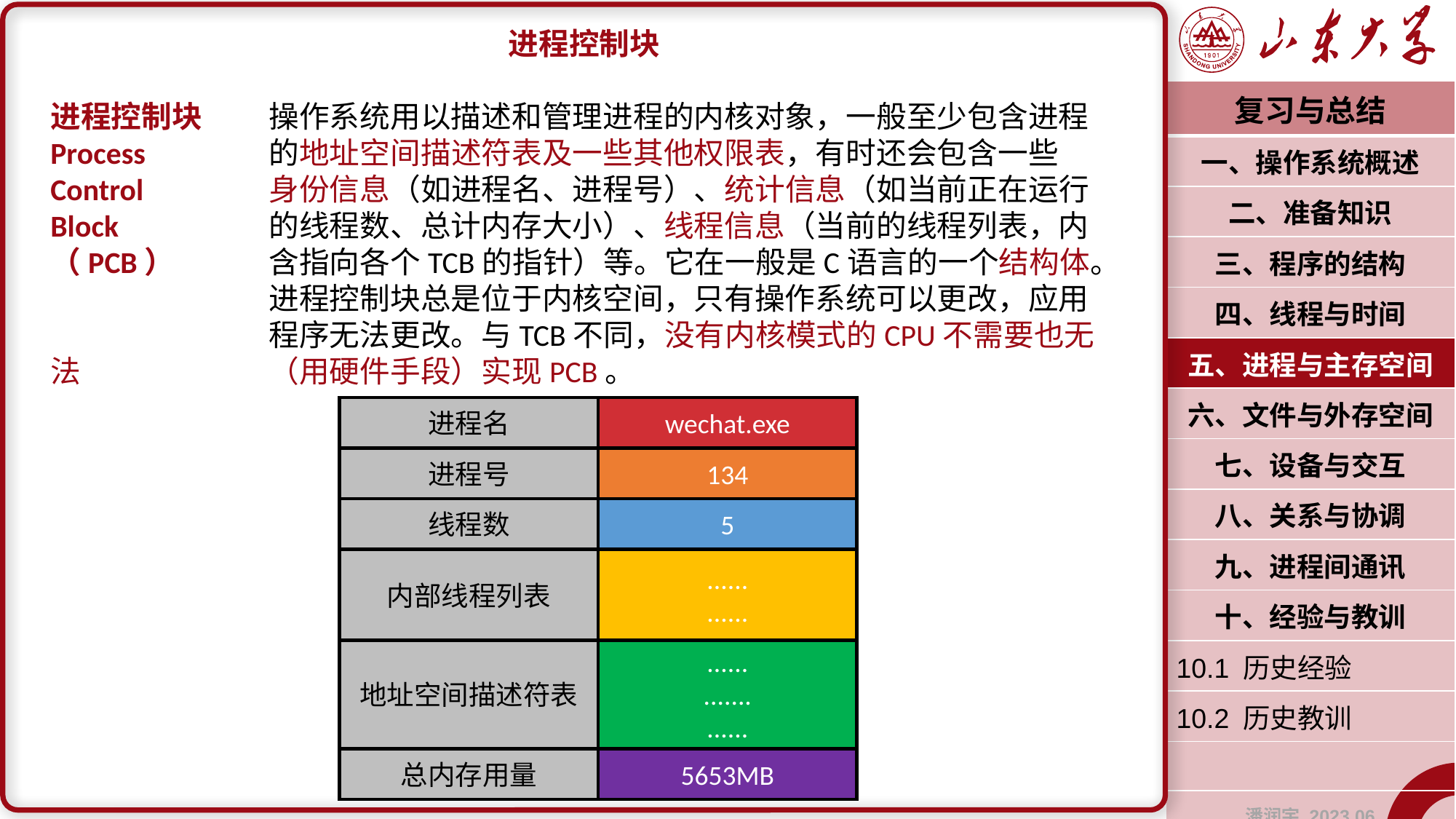

进程控制块

进程控制块	操作系统用以描述和管理进程的内核对象，一般至少包含进程Process		的地址空间描述符表及一些其他权限表，有时还会包含一些Control		身份信息（如进程名、进程号）、统计信息（如当前正在运行Block		的线程数、总计内存大小）、线程信息（当前的线程列表，内（PCB）	含指向各个TCB的指针）等。它在一般是C语言的一个结构体。
		进程控制块总是位于内核空间，只有操作系统可以更改，应用		程序无法更改。与TCB不同，没有内核模式的CPU不需要也无法		（用硬件手段）实现PCB。
| 复习与总结 |
| --- |
| 一、操作系统概述 |
| 二、准备知识 |
| 三、程序的结构 |
| 四、线程与时间 |
| 五、进程与主存空间 |
| 六、文件与外存空间 |
| 七、设备与交互 |
| 八、关系与协调 |
| 九、进程间通讯 |
| 十、经验与教训 |
| 10.1 历史经验 |
| 10.2 历史教训 |
|  |
| 潘润宇 2023.06 |
进程名
wechat.exe
进程号
134
线程数
5
......
......
内部线程列表
......
.......
......
地址空间描述符表
总内存用量
5653MB